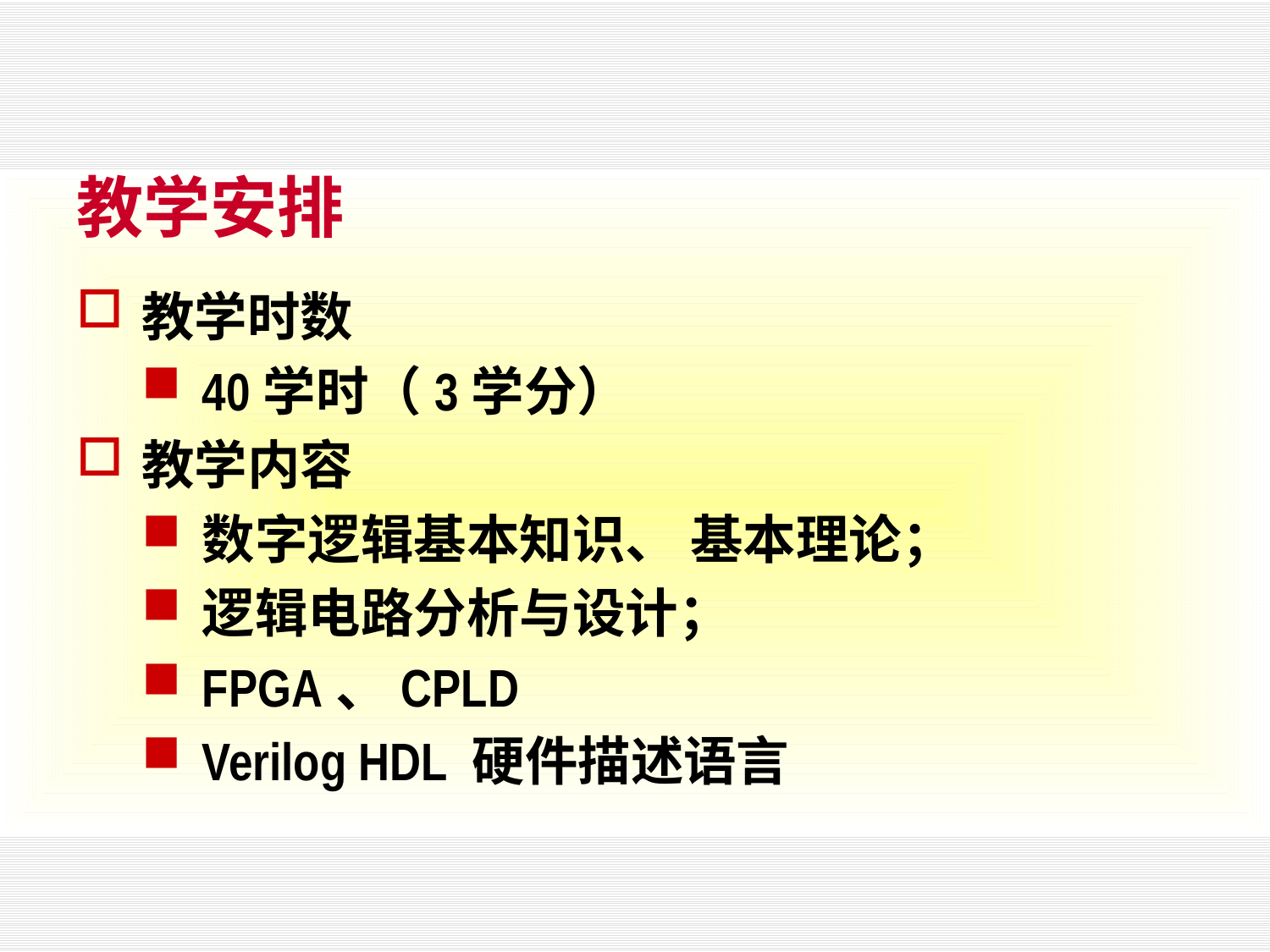

# 教学安排
教学时数
40学时（3学分）
教学内容
数字逻辑基本知识、 基本理论；
逻辑电路分析与设计；
FPGA、CPLD
Verilog HDL 硬件描述语言